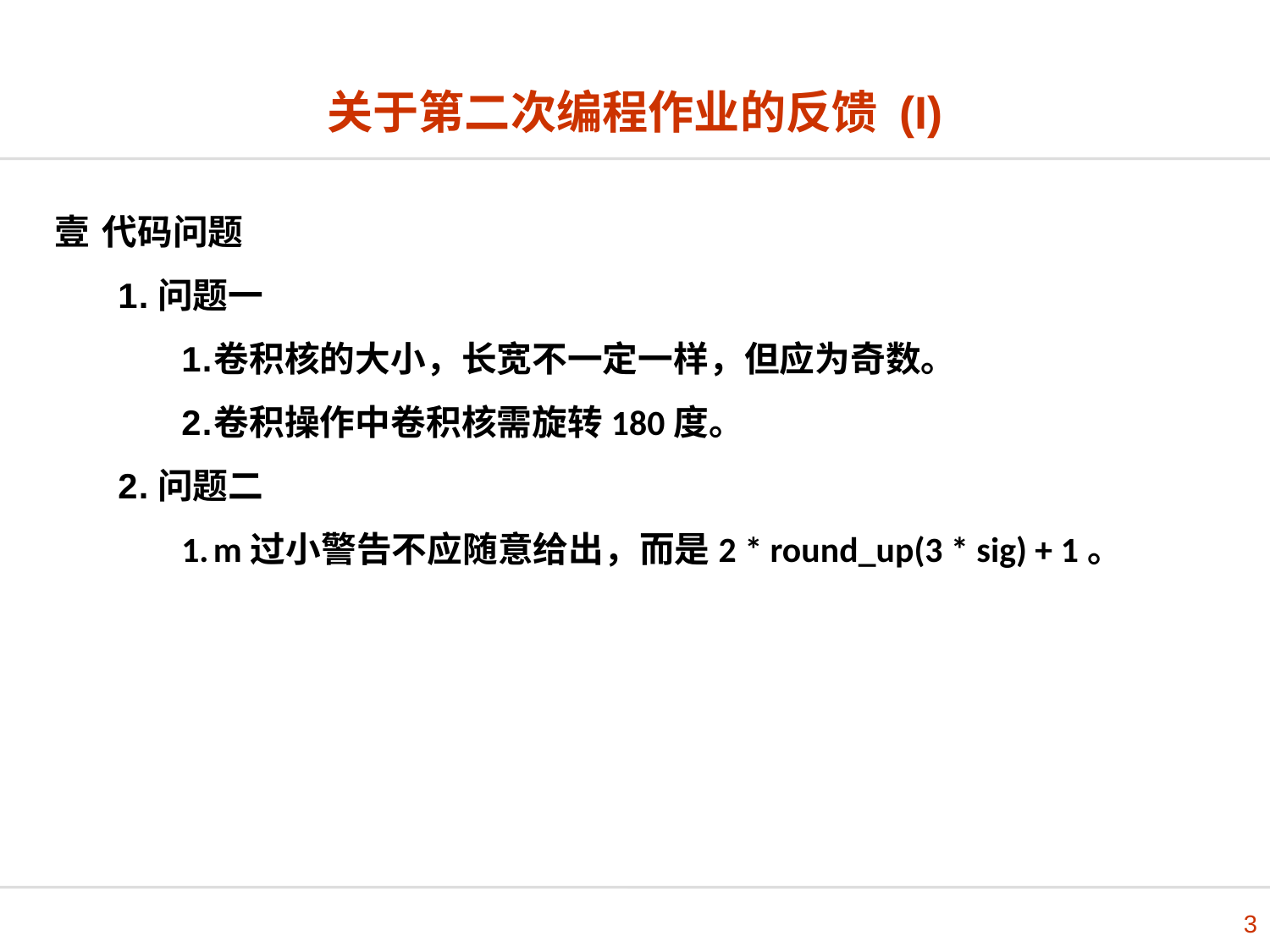

# 关于第二次编程作业的反馈 (I)
代码问题
问题一
卷积核的大小，长宽不一定一样，但应为奇数。
卷积操作中卷积核需旋转180度。
问题二
m过小警告不应随意给出，而是2 * round_up(3 * sig) + 1。
3